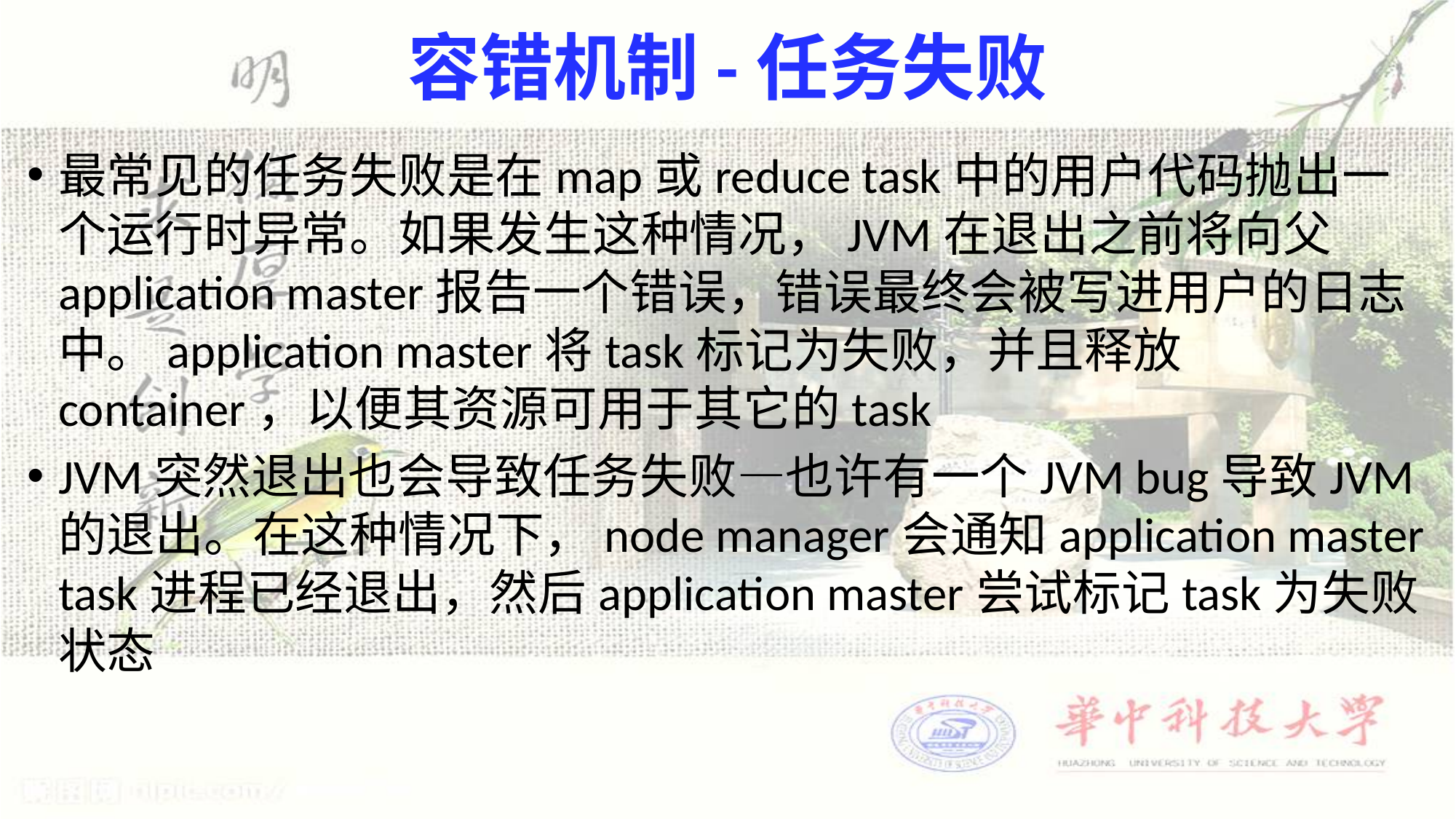

# 容错机制-任务失败
最常见的任务失败是在map或reduce task中的用户代码抛出一个运行时异常。如果发生这种情况，JVM在退出之前将向父application master报告一个错误，错误最终会被写进用户的日志中。application master将task标记为失败，并且释放container，以便其资源可用于其它的task
JVM突然退出也会导致任务失败—也许有一个JVM bug导致JVM的退出。在这种情况下，node manager会通知application master task进程已经退出，然后application master尝试标记task为失败状态